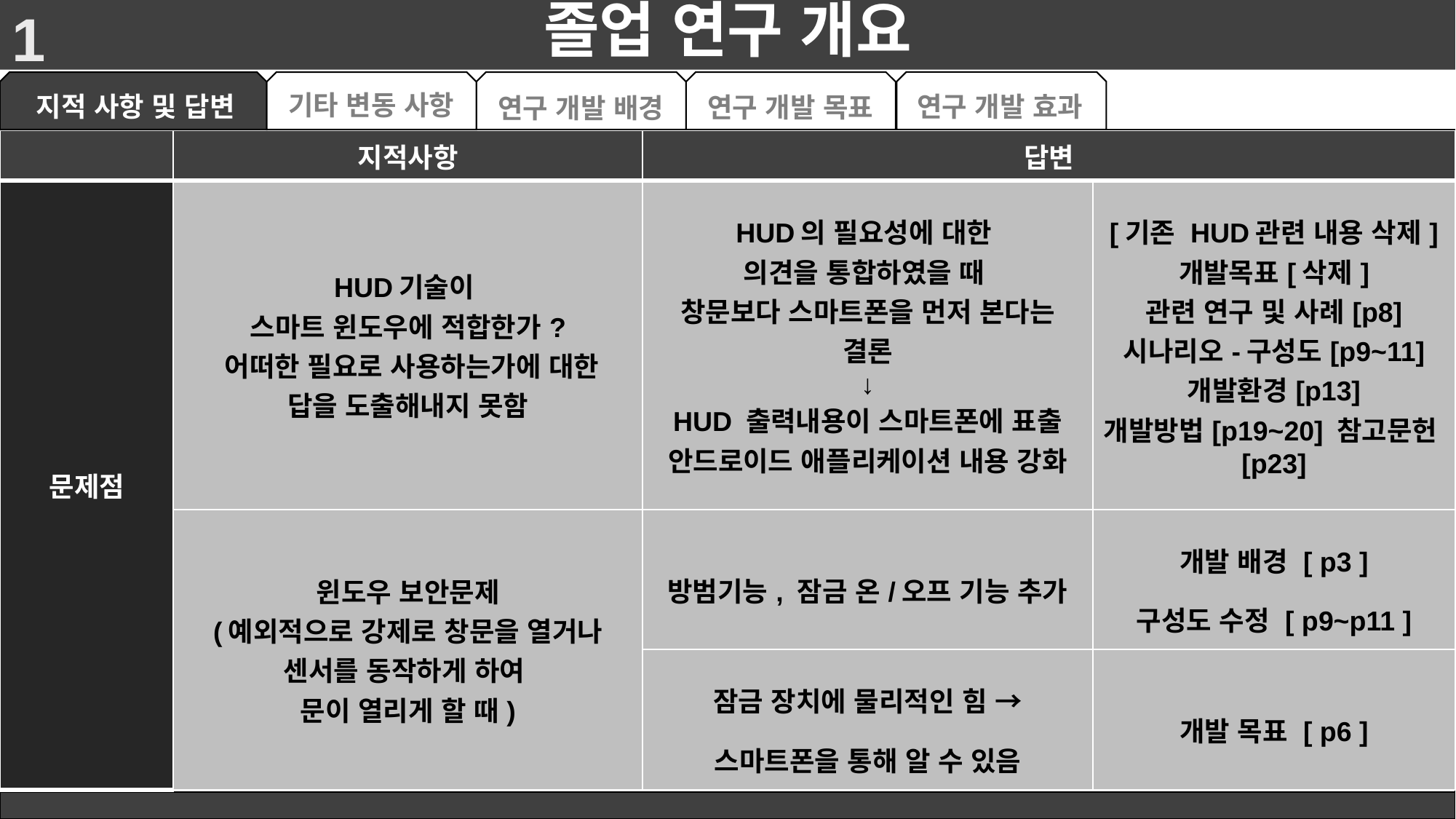

# 졸업 연구 개요

1

기타 변동 사항
지적 사항 및 답변
연구 개발 효과
연구 개발 목표
연구 개발 배경

|  | 지적사항 | 답변 |  |
| --- | --- | --- | --- |
| 문제점 | HUD기술이 스마트 윈도우에 적합한가? 어떠한 필요로 사용하는가에 대한 답을 도출해내지 못함 | HUD의 필요성에 대한 의견을 통합하였을 때 창문보다 스마트폰을 먼저 본다는 결론 ↓ HUD 출력내용이 스마트폰에 표출 안드로이드 애플리케이션 내용 강화 | [기존 HUD관련 내용 삭제] 개발목표[삭제] 관련 연구 및 사례[p8] 시나리오-구성도[p9~11] 개발환경[p13] 개발방법[p19~20] 참고문헌[p23] |
|  | 윈도우 보안문제 (예외적으로 강제로 창문을 열거나 센서를 동작하게 하여 문이 열리게 할 때) | 방범기능, 잠금 온/오프 기능 추가 | 개발 배경 [ p3 ] 구성도 수정 [ p9~p11 ] |
|  |  | 잠금 장치에 물리적인 힘 → 스마트폰을 통해 알 수 있음 | 개발 목표 [ p6 ] |